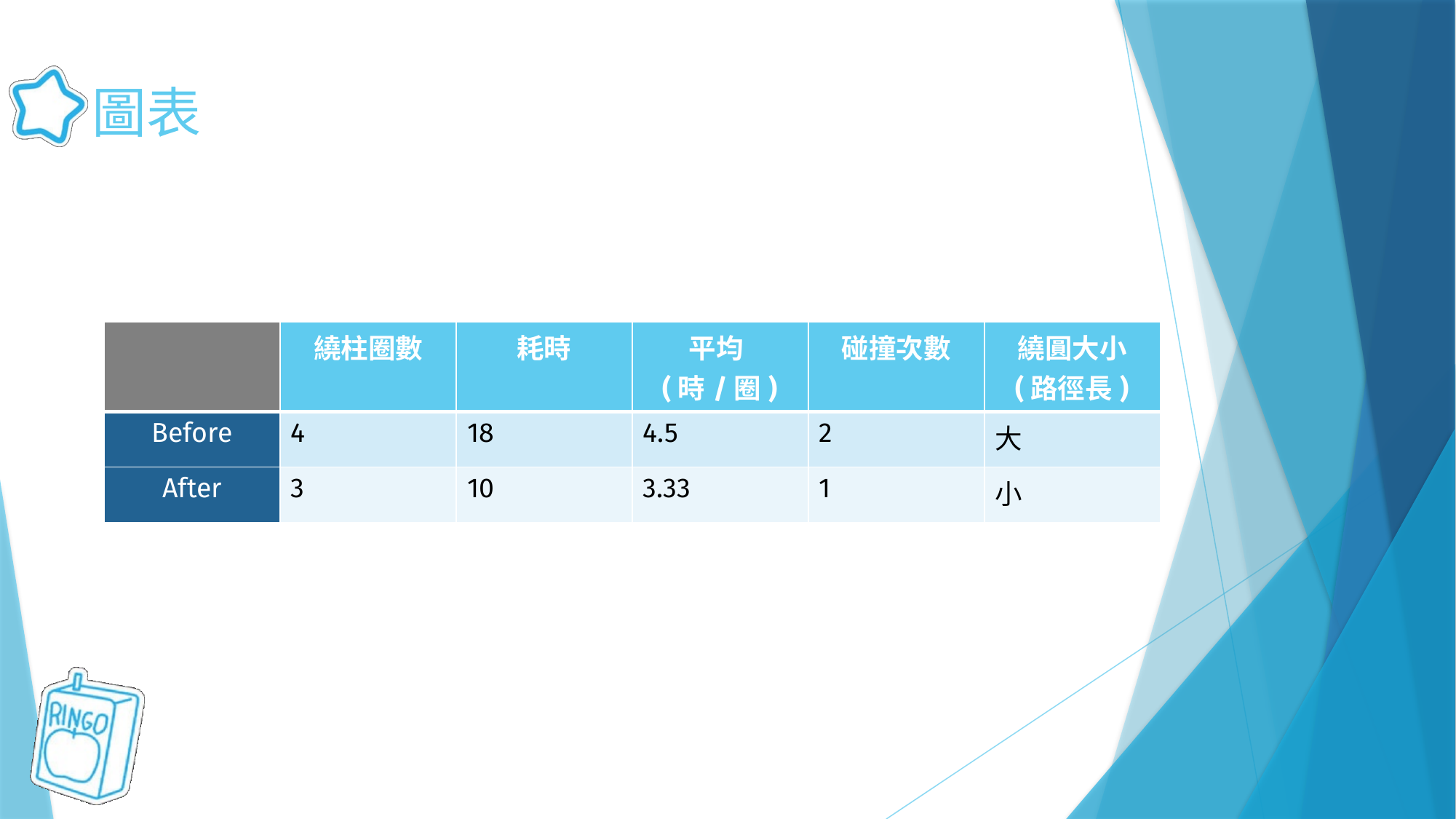

# 圖表
|  | 繞柱圈數 | 耗時 | 平均(時/圈) | 碰撞次數 | 繞圓大小 (路徑長) |
| --- | --- | --- | --- | --- | --- |
| Before | 4 | 18 | 4.5 | 2 | 大 |
| After | 3 | 10 | 3.33 | 1 | 小 |